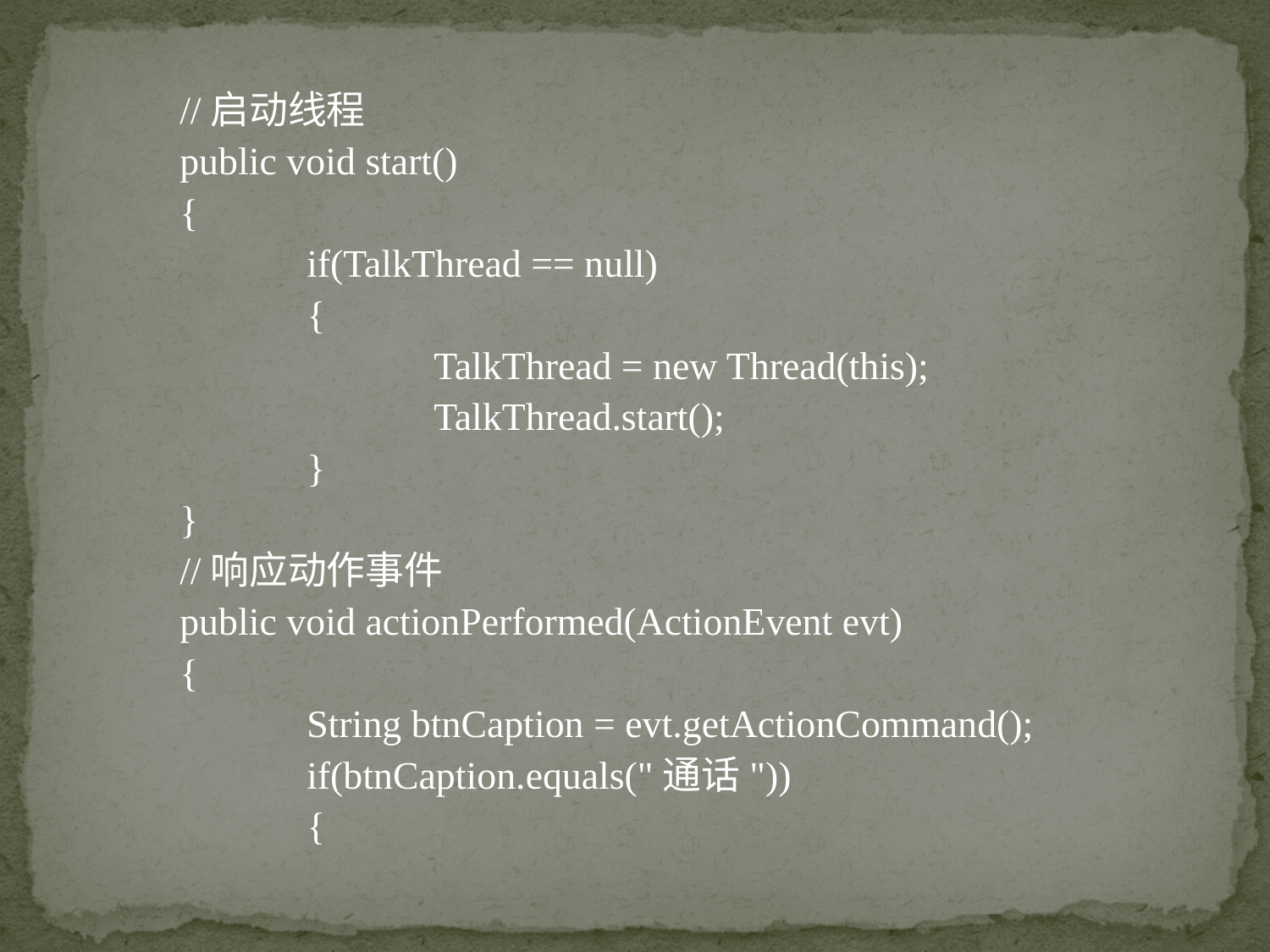

//启动线程
public void start()
{
	if(TalkThread == null)
	{
		TalkThread = new Thread(this);
		TalkThread.start();
	}
}
//响应动作事件
public void actionPerformed(ActionEvent evt)
{
	String btnCaption = evt.getActionCommand();
	if(btnCaption.equals("通话"))
	{